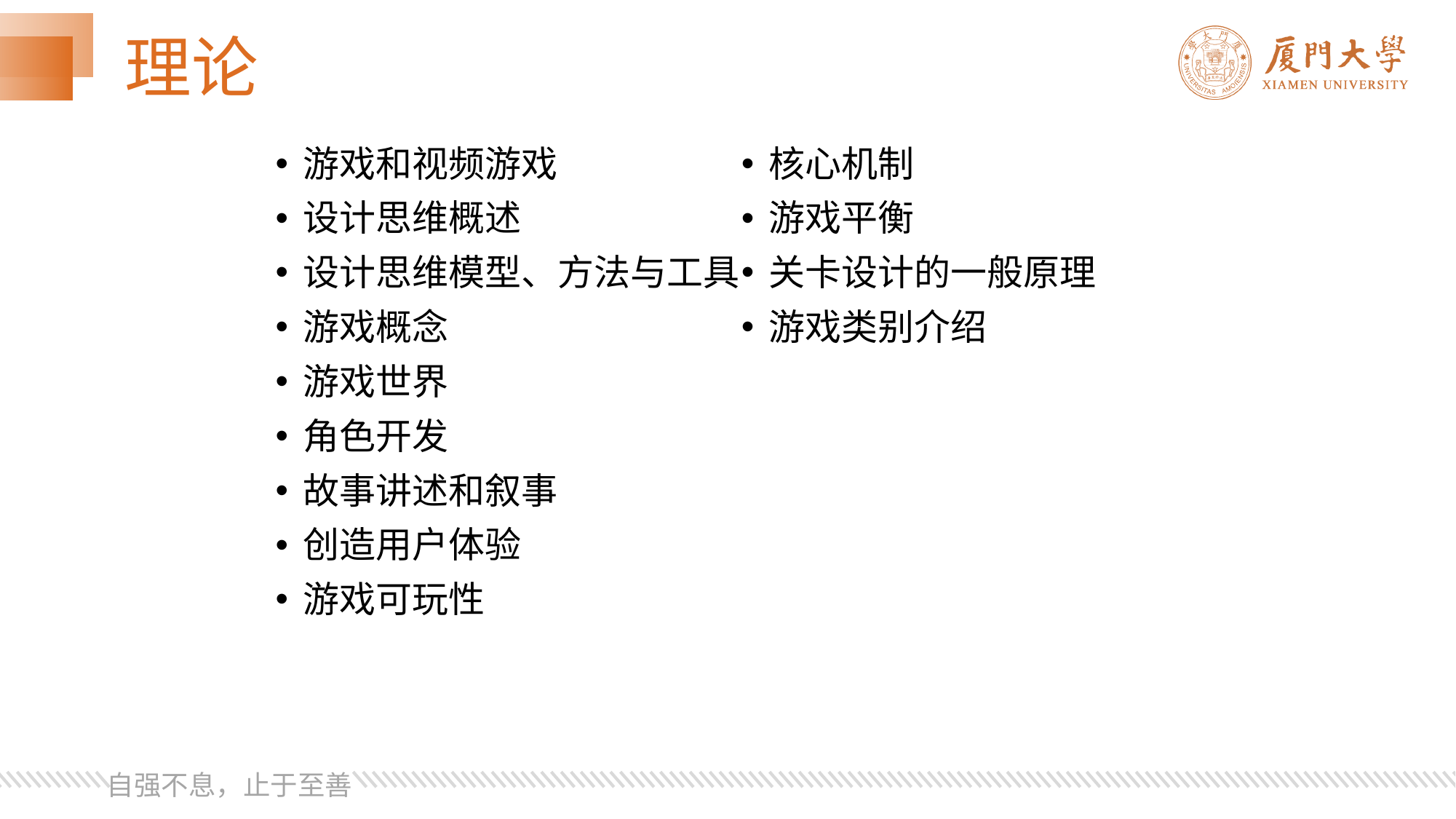

# 理论
游戏和视频游戏
设计思维概述
设计思维模型、方法与工具
游戏概念
游戏世界
角色开发
故事讲述和叙事
创造用户体验
游戏可玩性
核心机制
游戏平衡
关卡设计的一般原理
游戏类别介绍